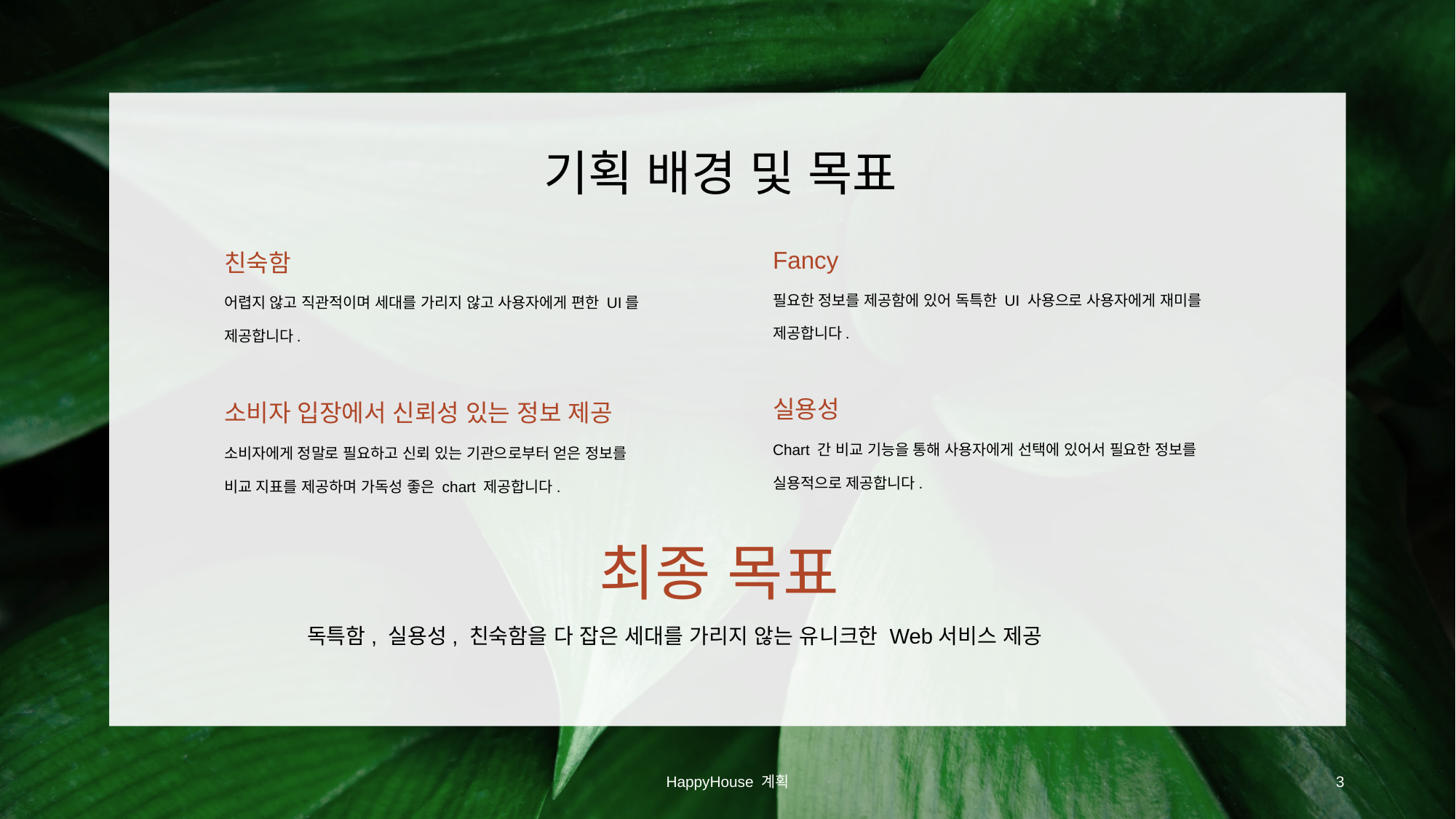

# 기획 배경 및 목표
Fancy
친숙함
필요한 정보를 제공함에 있어 독특한 UI 사용으로 사용자에게 재미를 제공합니다.
어렵지 않고 직관적이며 세대를 가리지 않고 사용자에게 편한 UI를 제공합니다.
실용성
소비자 입장에서 신뢰성 있는 정보 제공
Chart 간 비교 기능을 통해 사용자에게 선택에 있어서 필요한 정보를
실용적으로 제공합니다.
소비자에게 정말로 필요하고 신뢰 있는 기관으로부터 얻은 정보를
비교 지표를 제공하며 가독성 좋은 chart 제공합니다.
최종 목표
독특함, 실용성, 친숙함을 다 잡은 세대를 가리지 않는 유니크한 Web서비스 제공
HappyHouse 계획
3